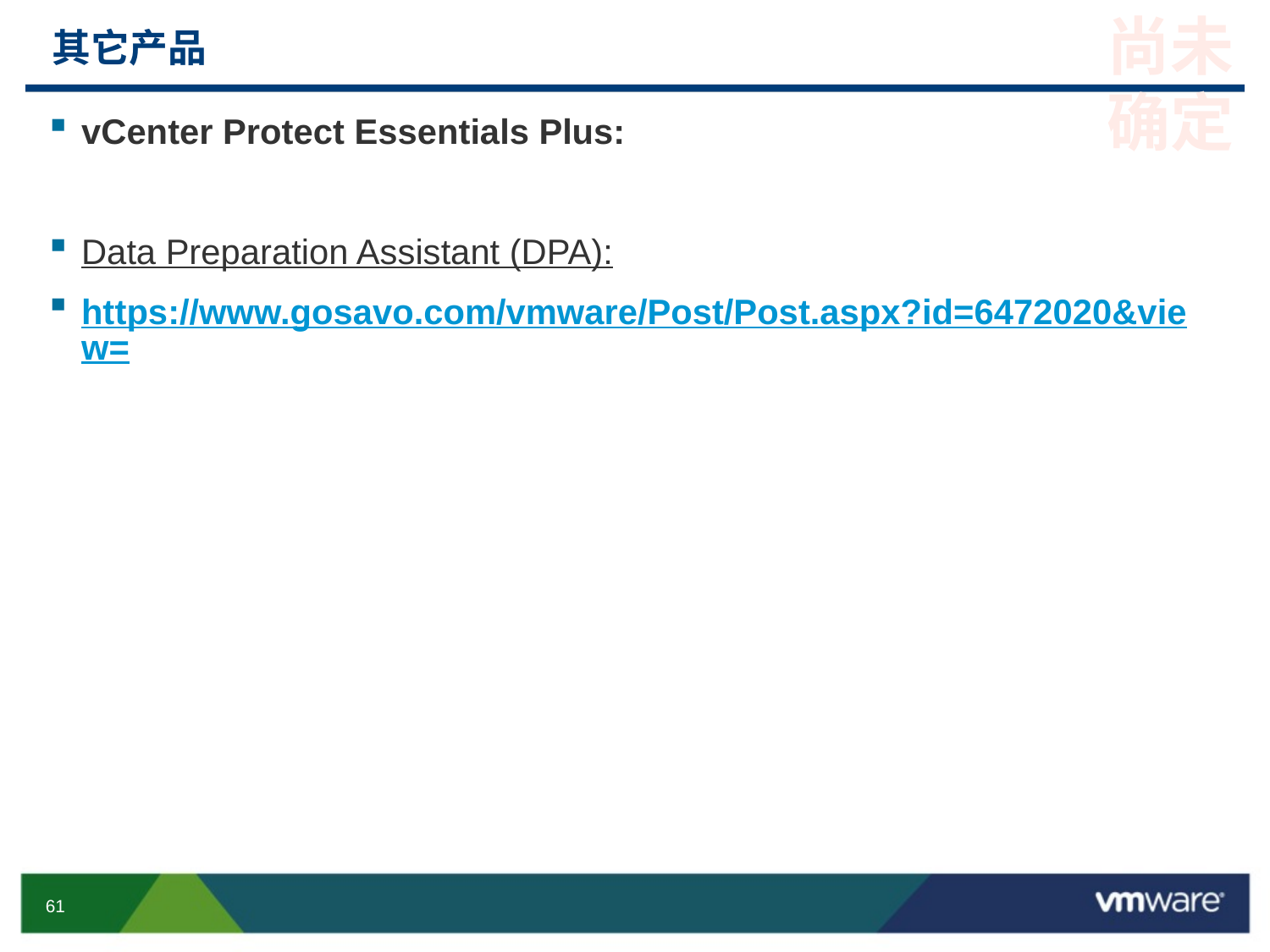

尚未确定
# 其它产品
vCenter Protect Essentials Plus:

Data Preparation Assistant (DPA):
https://www.gosavo.com/vmware/Post/Post.aspx?id=6472020&view=